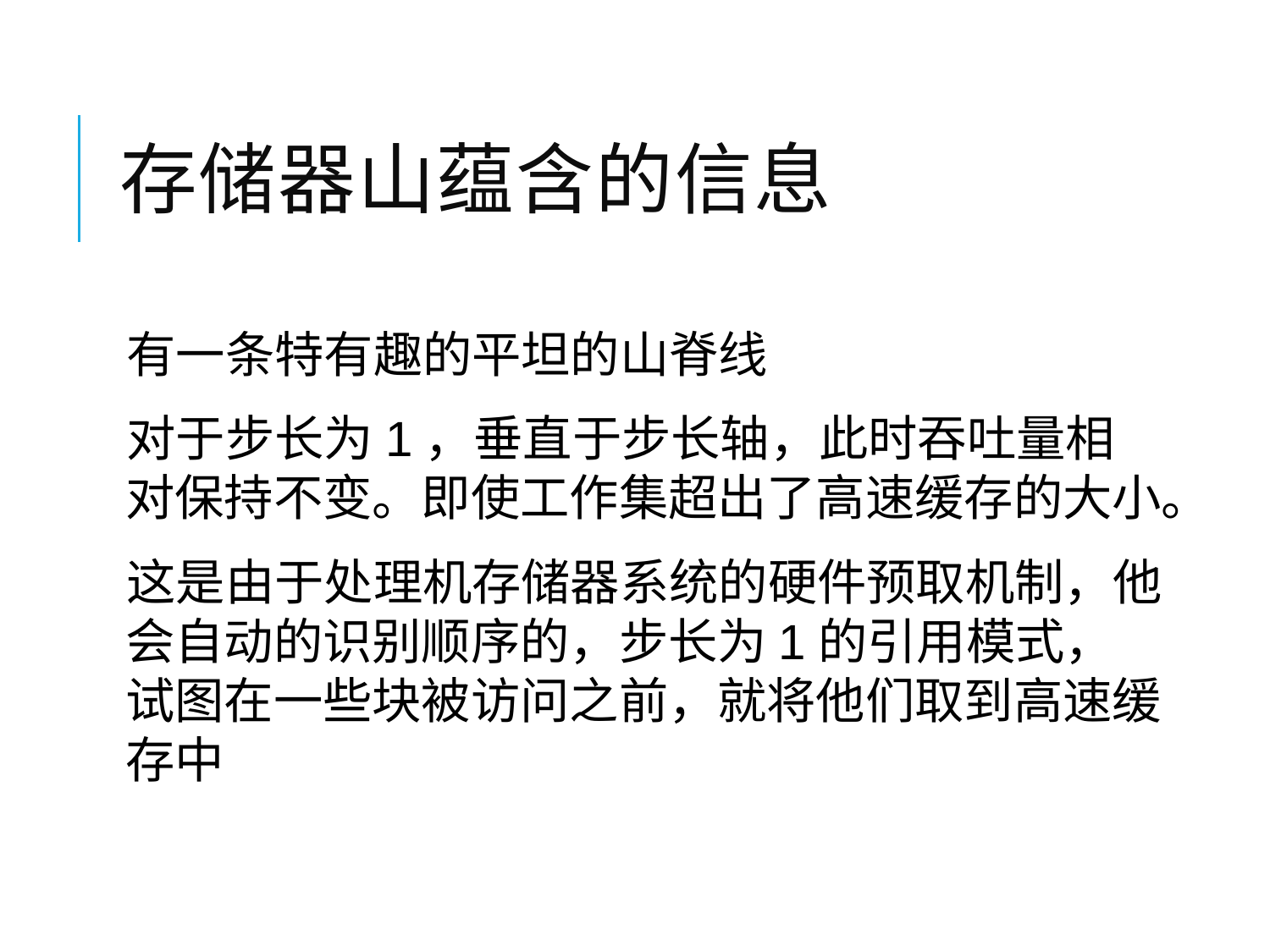

# 存储器山蕴含的信息
有一条特有趣的平坦的山脊线
对于步长为1，垂直于步长轴，此时吞吐量相对保持不变。即使工作集超出了高速缓存的大小。
这是由于处理机存储器系统的硬件预取机制，他会自动的识别顺序的，步长为1的引用模式，试图在一些块被访问之前，就将他们取到高速缓存中